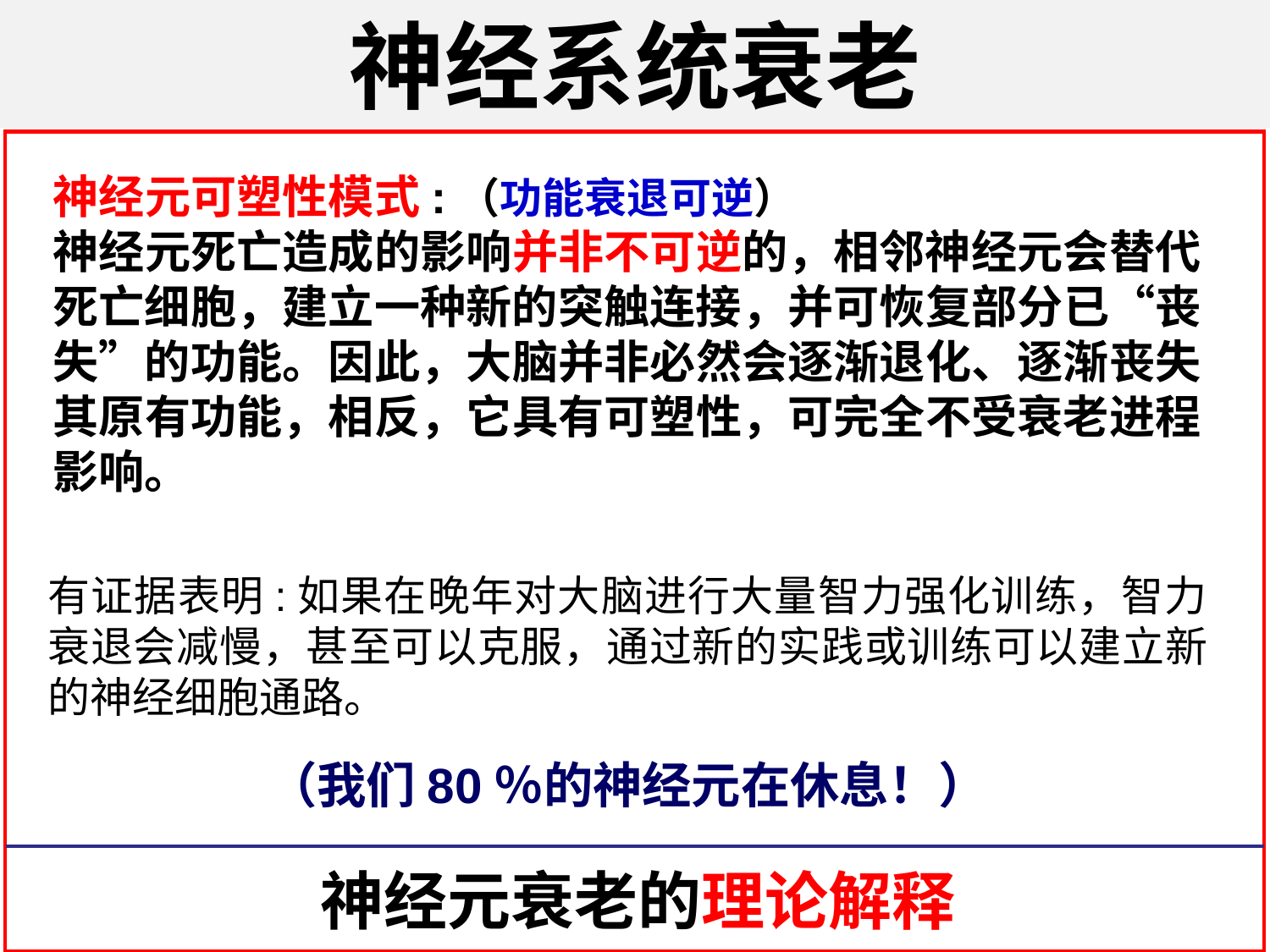

神经系统衰老

神经元可塑性模式:（功能衰退可逆）
神经元死亡造成的影响并非不可逆的，相邻神经元会替代死亡细胞，建立一种新的突触连接，并可恢复部分已“丧失”的功能。因此，大脑并非必然会逐渐退化、逐渐丧失其原有功能，相反，它具有可塑性，可完全不受衰老进程影响。
有证据表明:如果在晚年对大脑进行大量智力强化训练，智力衰退会减慢，甚至可以克服，通过新的实践或训练可以建立新的神经细胞通路。
（我们80％的神经元在休息！）
神经元衰老的理论解释